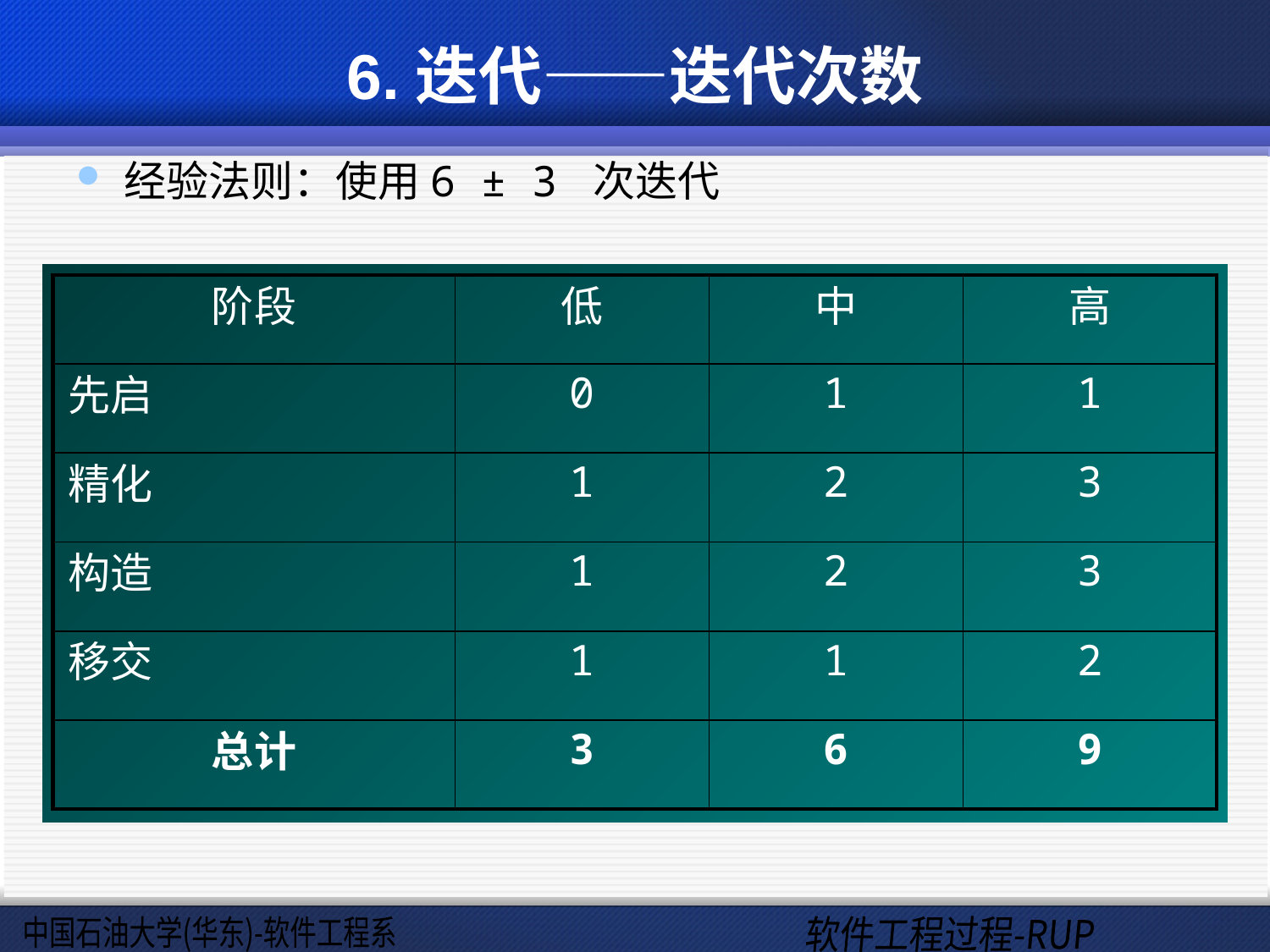

# 6.迭代——迭代次数
经验法则：使用6 ± 3 次迭代

| 阶段 | 低 | 中 | 高 |
| --- | --- | --- | --- |
| 先启 | 0 | 1 | 1 |
| 精化 | 1 | 2 | 3 |
| 构造 | 1 | 2 | 3 |
| 移交 | 1 | 1 | 2 |
| 总计 | 3 | 6 | 9 |